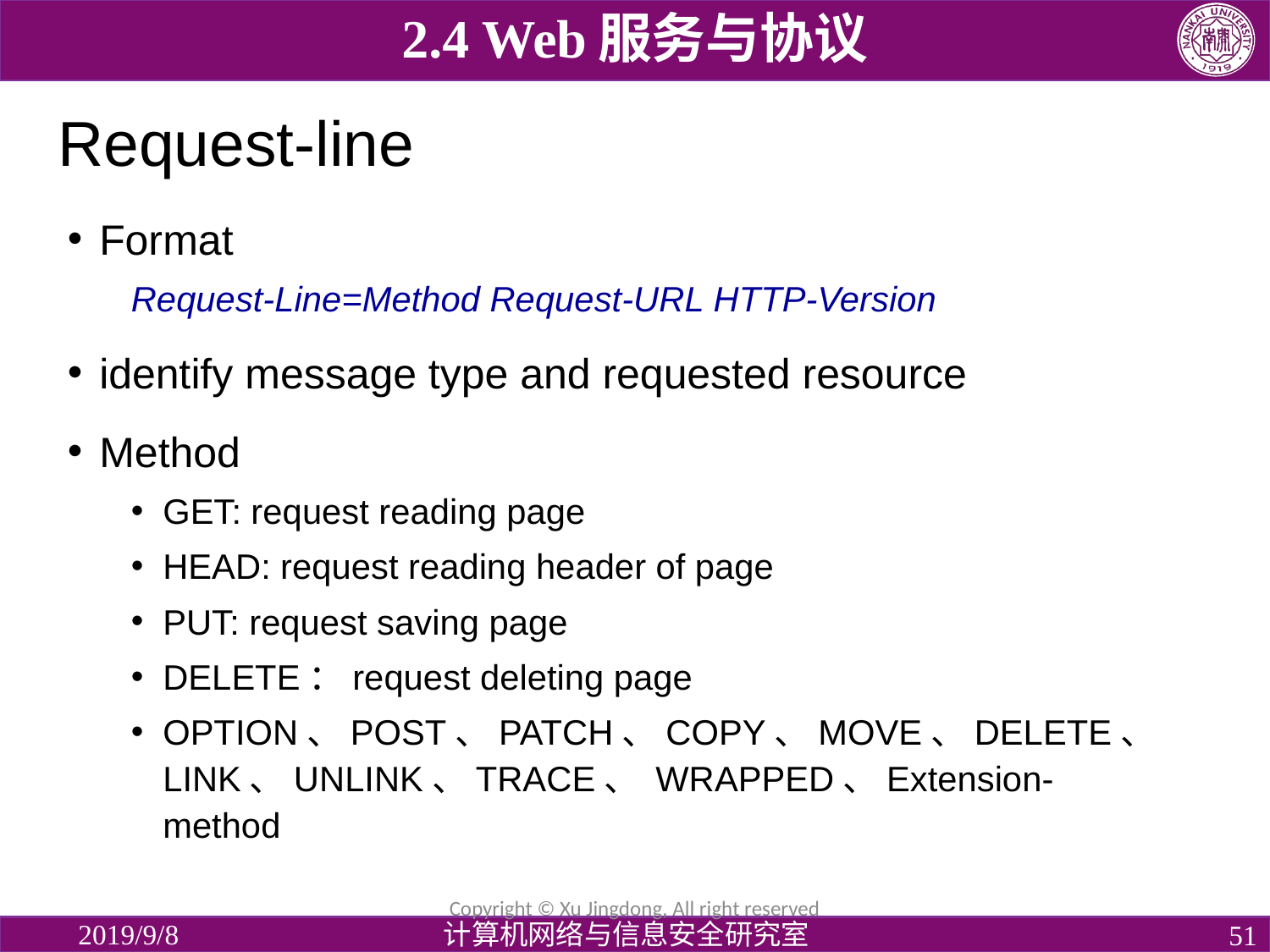

2.4 Web服务与协议
# Request-line
Format
Request-Line=Method Request-URL HTTP-Version
identify message type and requested resource
Method
GET: request reading page
HEAD: request reading header of page
PUT: request saving page
DELETE：request deleting page
OPTION、POST、PATCH、COPY、MOVE、DELETE、LINK、UNLINK、TRACE、 WRAPPED、Extension-method
Copyright © Xu Jingdong, All right reserved